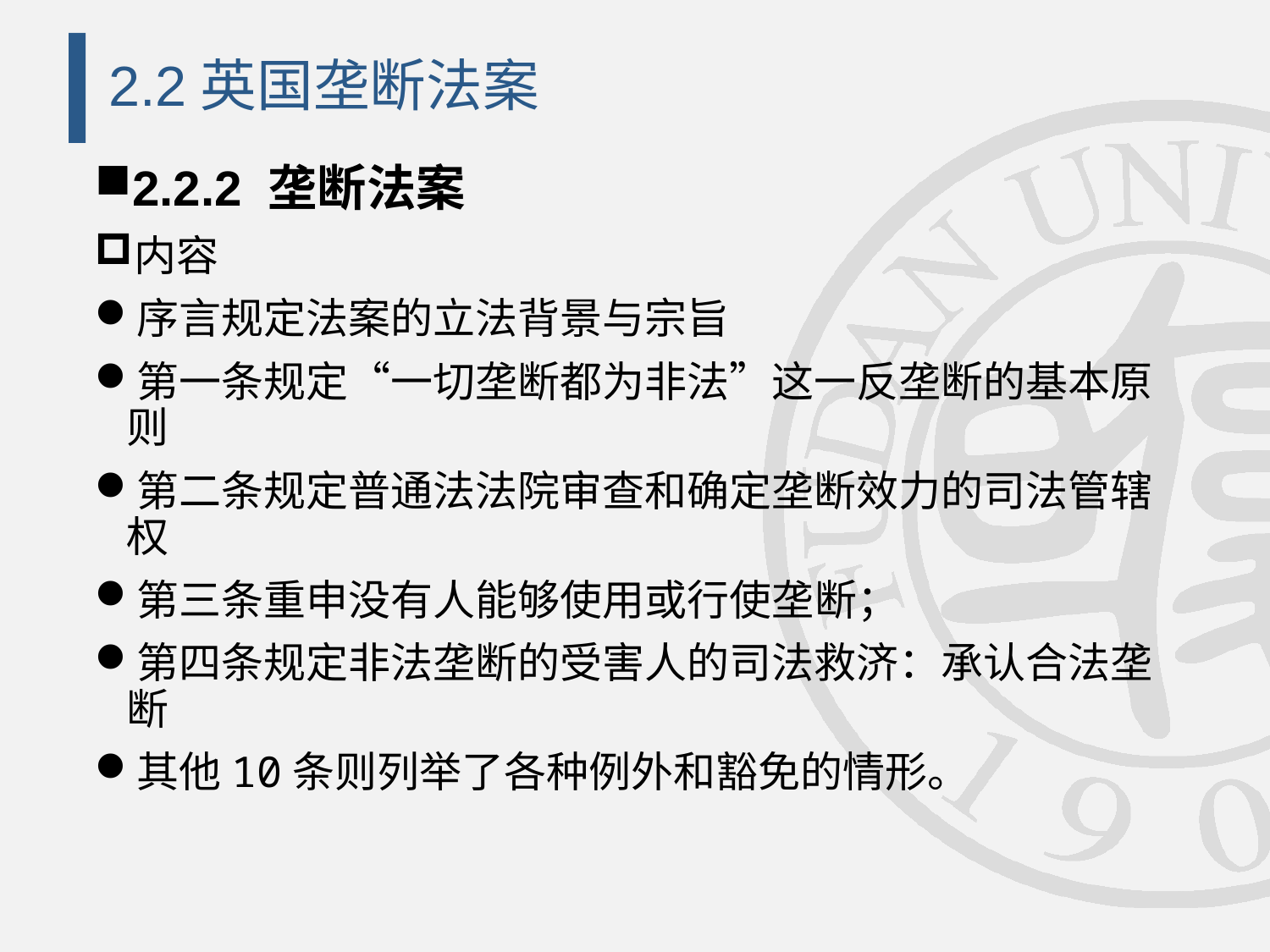

# 2.2英国垄断法案
2.2.2 垄断法案
内容
序言规定法案的立法背景与宗旨
第一条规定“一切垄断都为非法”这一反垄断的基本原则
第二条规定普通法法院审查和确定垄断效力的司法管辖权
第三条重申没有人能够使用或行使垄断；
第四条规定非法垄断的受害人的司法救济：承认合法垄断
其他10条则列举了各种例外和豁免的情形。